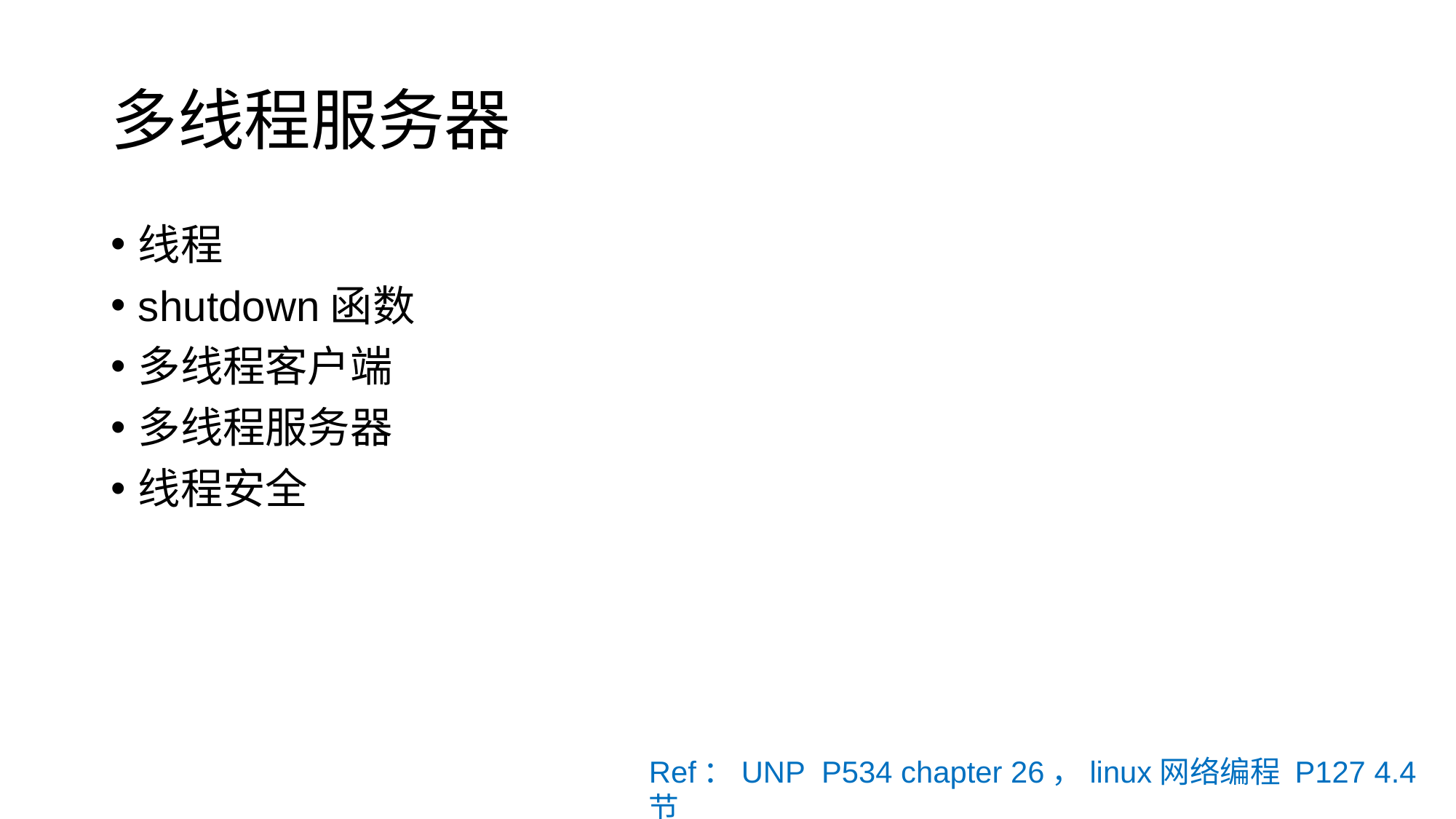

# 多线程服务器
线程
shutdown函数
多线程客户端
多线程服务器
线程安全

Ref：UNP  P534 chapter 26，linux网络编程 P127 4.4节